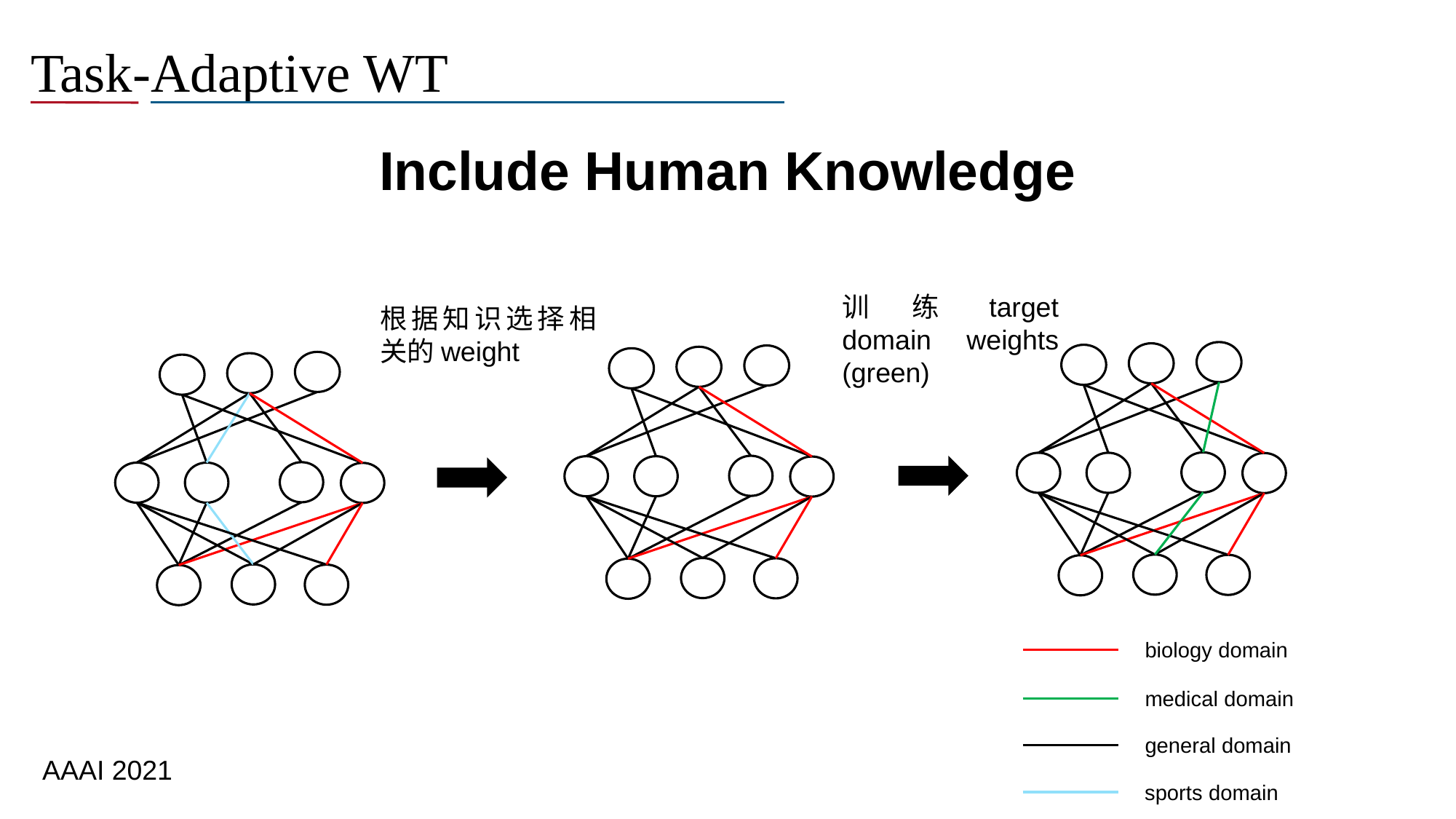

# Task-Adaptive WT
Include Human Knowledge
训练target domain weights (green)
根据知识选择相关的weight

biology domain
medical domain
general domain
AAAI 2021
sports domain